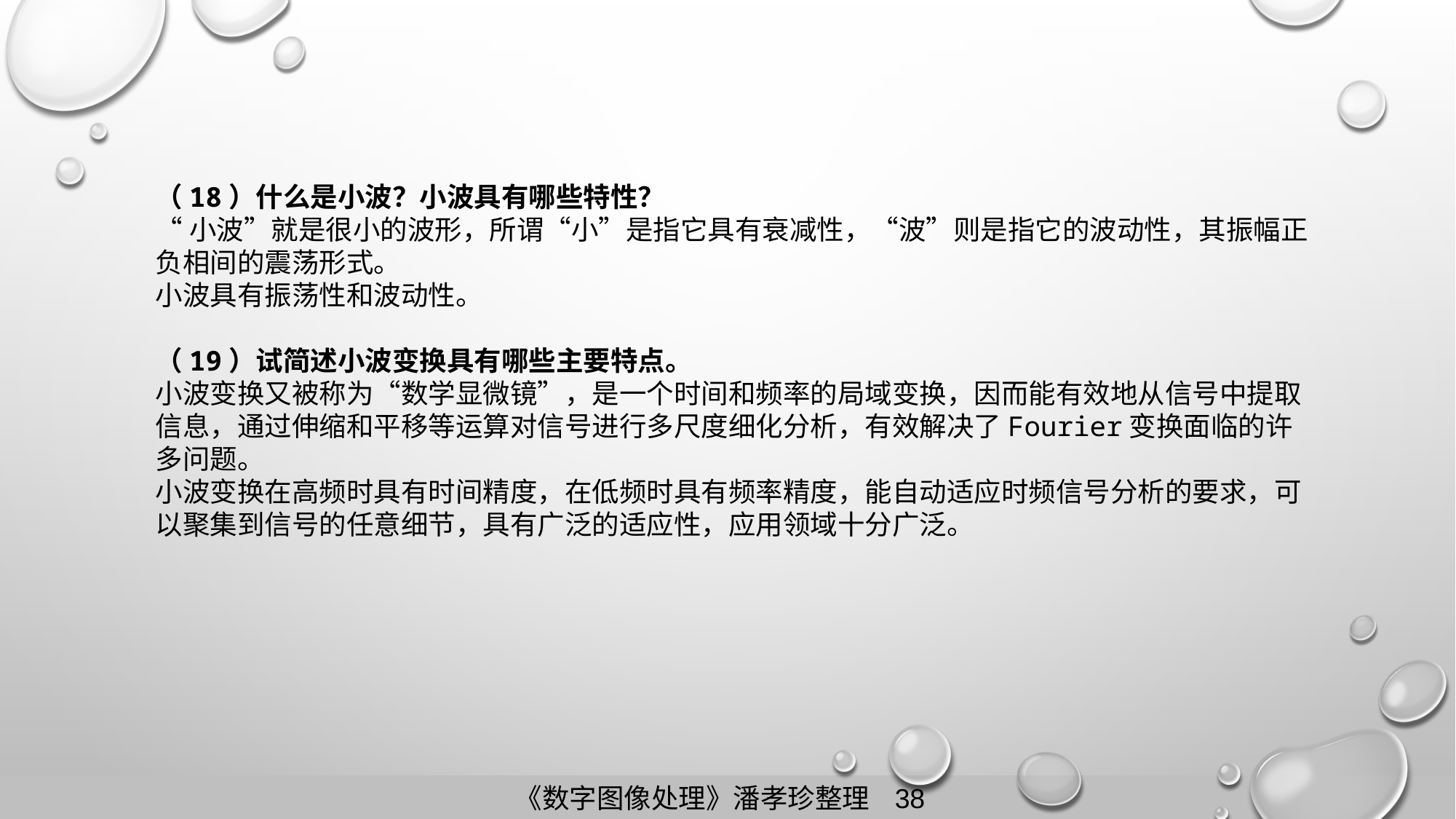

（18）什么是小波？小波具有哪些特性？
“小波”就是很小的波形，所谓“小”是指它具有衰减性，“波”则是指它的波动性，其振幅正负相间的震荡形式。
小波具有振荡性和波动性。

（19）试简述小波变换具有哪些主要特点。
小波变换又被称为“数学显微镜”，是一个时间和频率的局域变换，因而能有效地从信号中提取信息，通过伸缩和平移等运算对信号进行多尺度细化分析，有效解决了Fourier变换面临的许多问题。
小波变换在高频时具有时间精度，在低频时具有频率精度，能自动适应时频信号分析的要求，可以聚集到信号的任意细节，具有广泛的适应性，应用领域十分广泛。